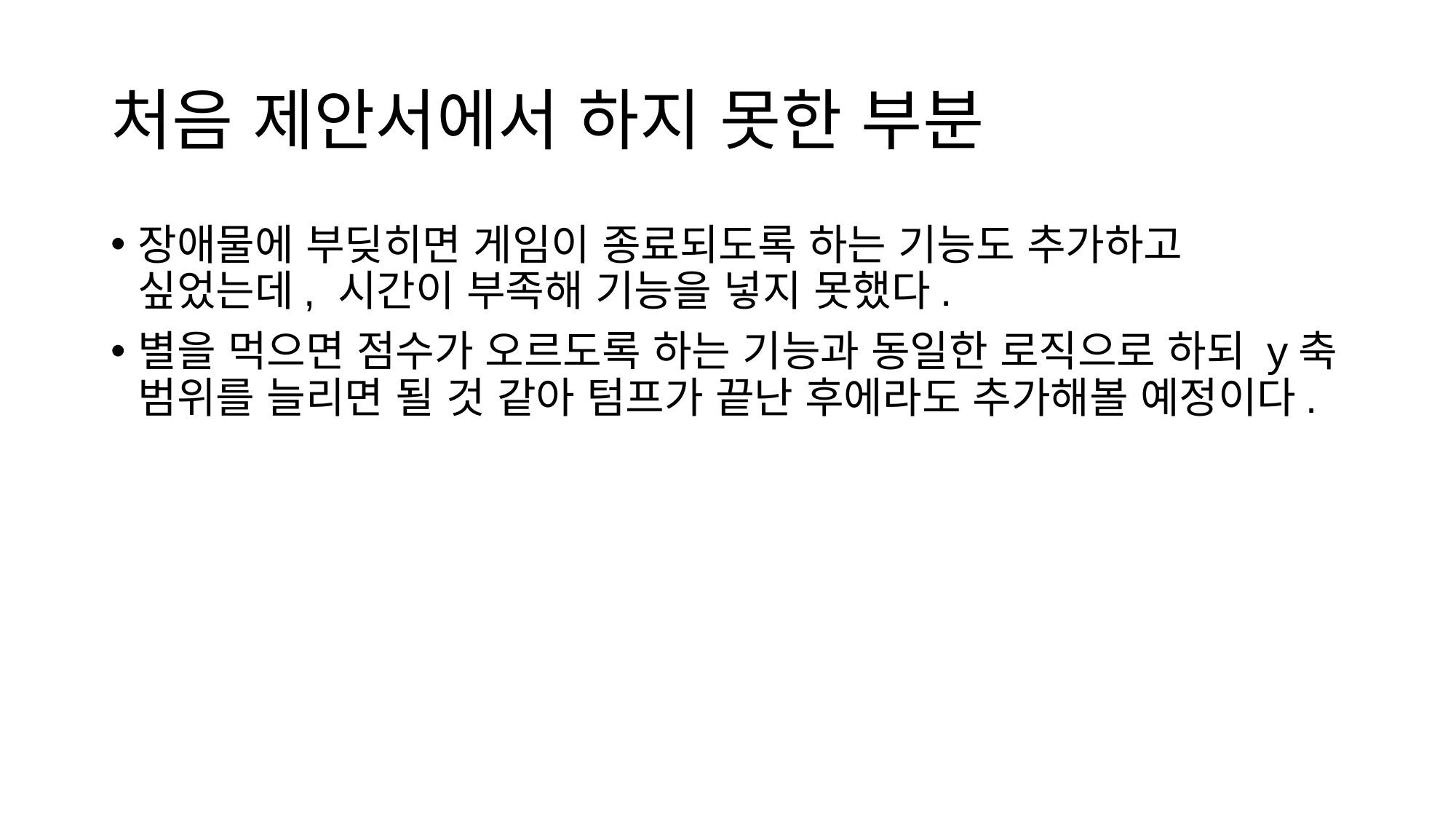

# 처음 제안서에서 하지 못한 부분
장애물에 부딪히면 게임이 종료되도록 하는 기능도 추가하고 싶었는데, 시간이 부족해 기능을 넣지 못했다.
별을 먹으면 점수가 오르도록 하는 기능과 동일한 로직으로 하되 y축 범위를 늘리면 될 것 같아 텀프가 끝난 후에라도 추가해볼 예정이다.